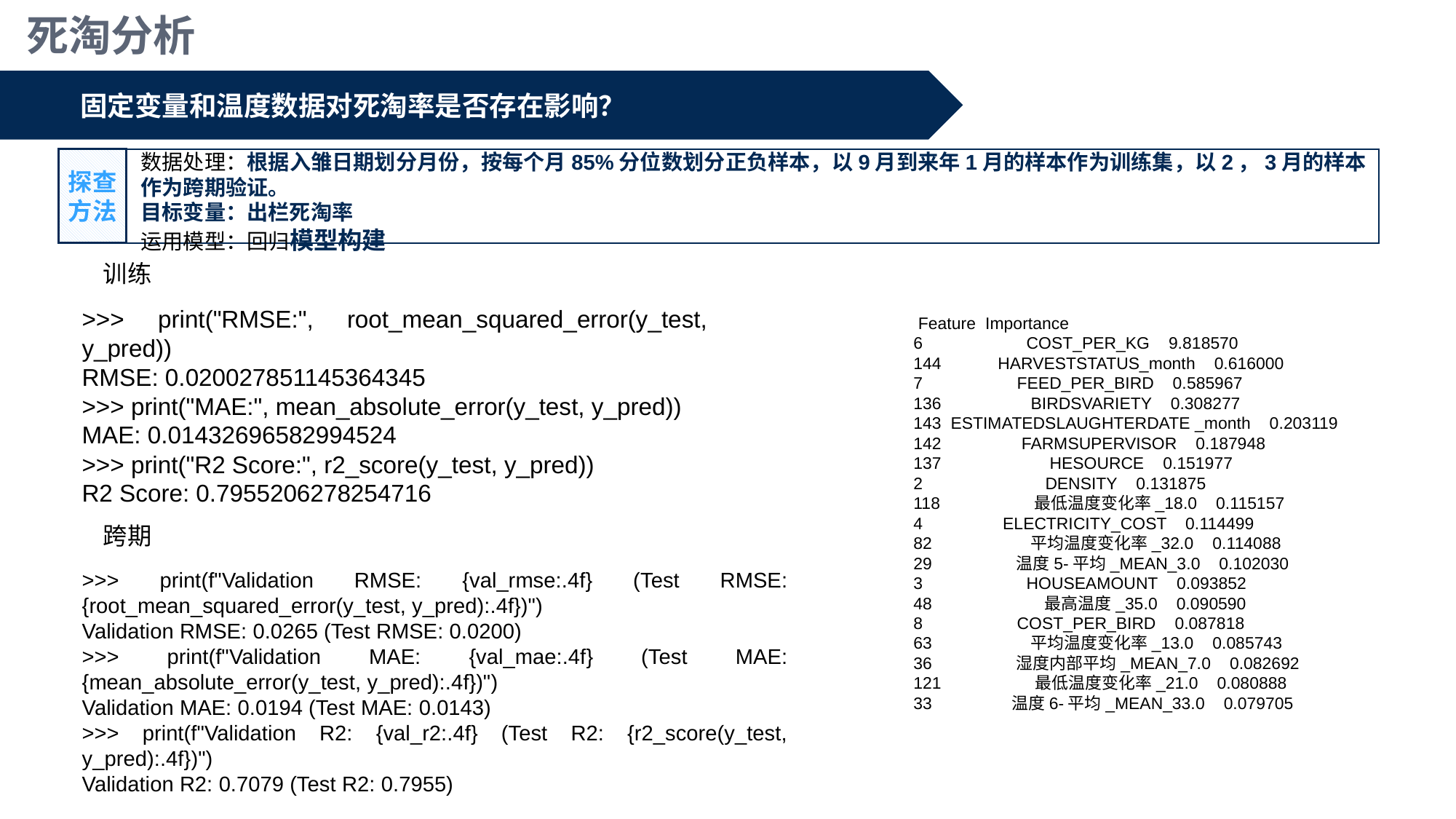

死淘分析

固定变量和温度数据对死淘率是否存在影响？

探查方法

数据处理：根据入雏日期划分月份，按每个月85%分位数划分正负样本，以9月到来年1月的样本作为训练集，以2，3月的样本作为跨期验证。
目标变量：出栏死淘率
运用模型：回归模型构建
训练
>>> print("RMSE:", root_mean_squared_error(y_test, y_pred))
RMSE: 0.020027851145364345
>>> print("MAE:", mean_absolute_error(y_test, y_pred))
MAE: 0.01432696582994524
>>> print("R2 Score:", r2_score(y_test, y_pred))
R2 Score: 0.7955206278254716
 Feature  Importance
6                      COST_PER_KG    9.818570
144            HARVESTSTATUS_month    0.616000
7                    FEED_PER_BIRD    0.585967
136                   BIRDSVARIETY    0.308277
143  ESTIMATEDSLAUGHTERDATE _month    0.203119
142                 FARMSUPERVISOR    0.187948
137                       HESOURCE    0.151977
2                          DENSITY    0.131875
118                   最低温度变化率_18.0    0.115157
4                 ELECTRICITY_COST    0.114499
82                    平均温度变化率_32.0    0.114088
29                 温度5-平均_MEAN_3.0    0.102030
3                      HOUSEAMOUNT    0.093852
48                       最高温度_35.0    0.090590
8                    COST_PER_BIRD    0.087818
63                    平均温度变化率_13.0    0.085743
36                 湿度内部平均_MEAN_7.0    0.082692
121                   最低温度变化率_21.0    0.080888
33                温度6-平均_MEAN_33.0    0.079705
跨期
>>> print(f"Validation RMSE: {val_rmse:.4f} (Test RMSE: {root_mean_squared_error(y_test, y_pred):.4f})")
Validation RMSE: 0.0265 (Test RMSE: 0.0200)
>>> print(f"Validation MAE: {val_mae:.4f} (Test MAE: {mean_absolute_error(y_test, y_pred):.4f})")
Validation MAE: 0.0194 (Test MAE: 0.0143)
>>> print(f"Validation R2: {val_r2:.4f} (Test R2: {r2_score(y_test, y_pred):.4f})")
Validation R2: 0.7079 (Test R2: 0.7955)